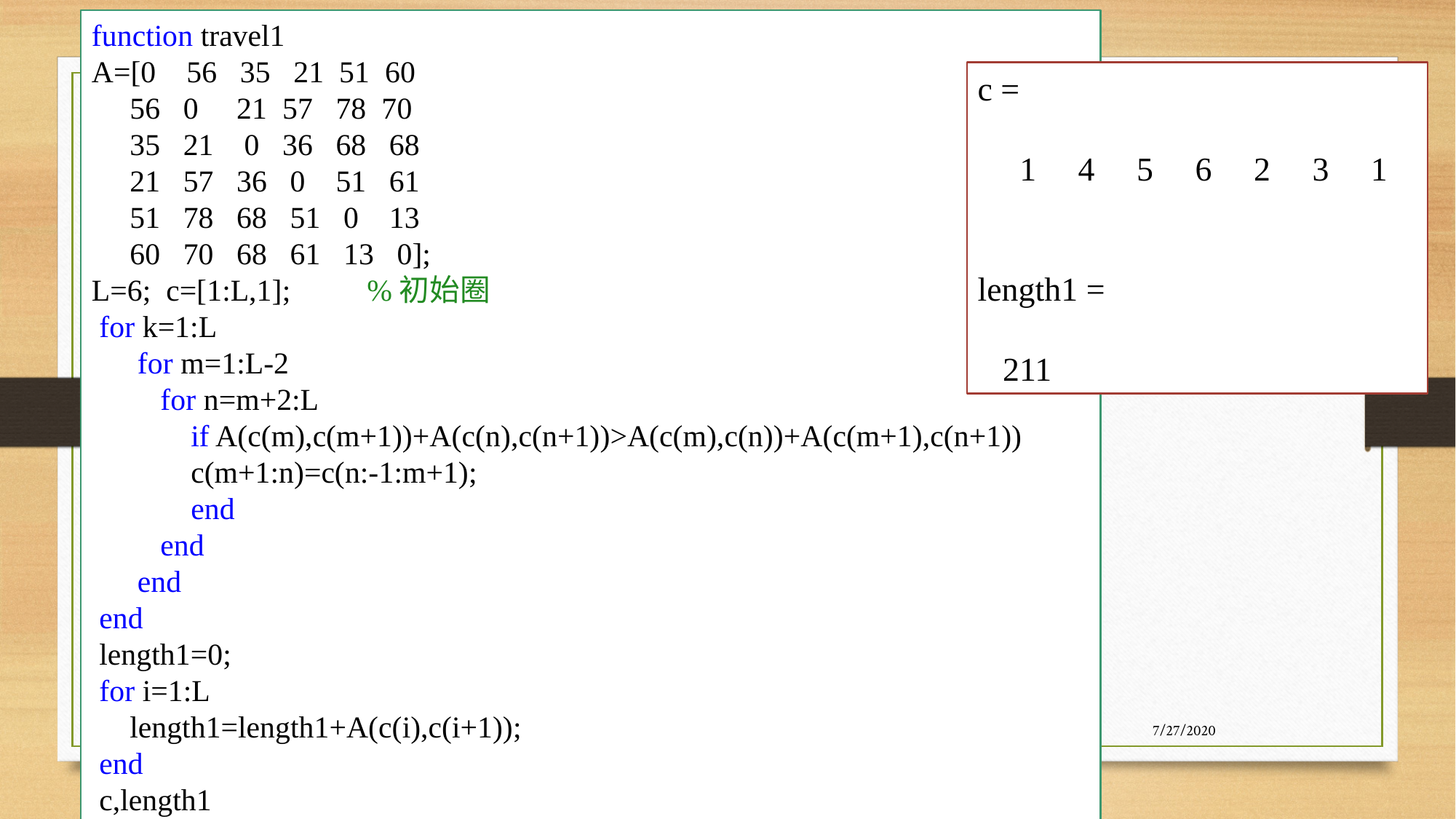

function travel1
A=[0    56   35   21  51  60
     56   0     21  57   78  70
     35   21    0   36   68   68
     21   57   36   0    51   61
     51   78   68   51   0    13
     60   70   68   61   13   0];
L=6;  c=[1:L,1];          %初始圈
 for k=1:L
      for m=1:L-2
         for n=m+2:L
             if A(c(m),c(m+1))+A(c(n),c(n+1))>A(c(m),c(n))+A(c(m+1),c(n+1))
             c(m+1:n)=c(n:-1:m+1);
             end
         end
      end
 end
 length1=0;
 for i=1:L
     length1=length1+A(c(i),c(i+1));
 end
 c,length1
c =

     1     4     5     6     2     3     1

length1 =

   211

7/27/2020